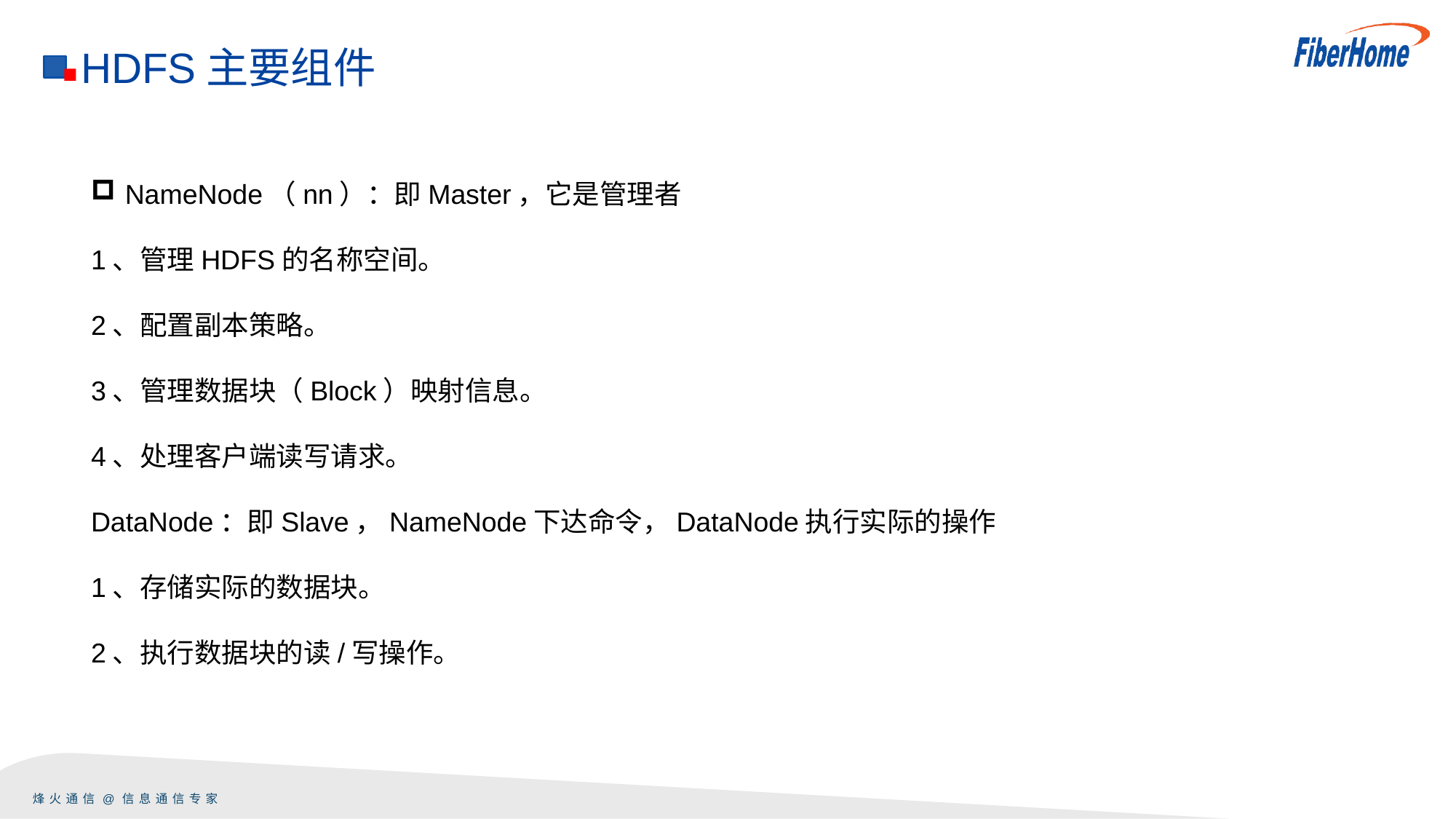

HDFS主要组件
NameNode（nn）：即Master，它是管理者
1、管理HDFS的名称空间。
2、配置副本策略。
3、管理数据块（Block）映射信息。
4、处理客户端读写请求。
DataNode：即Slave，NameNode下达命令，DataNode执行实际的操作
1、存储实际的数据块。
2、执行数据块的读/写操作。